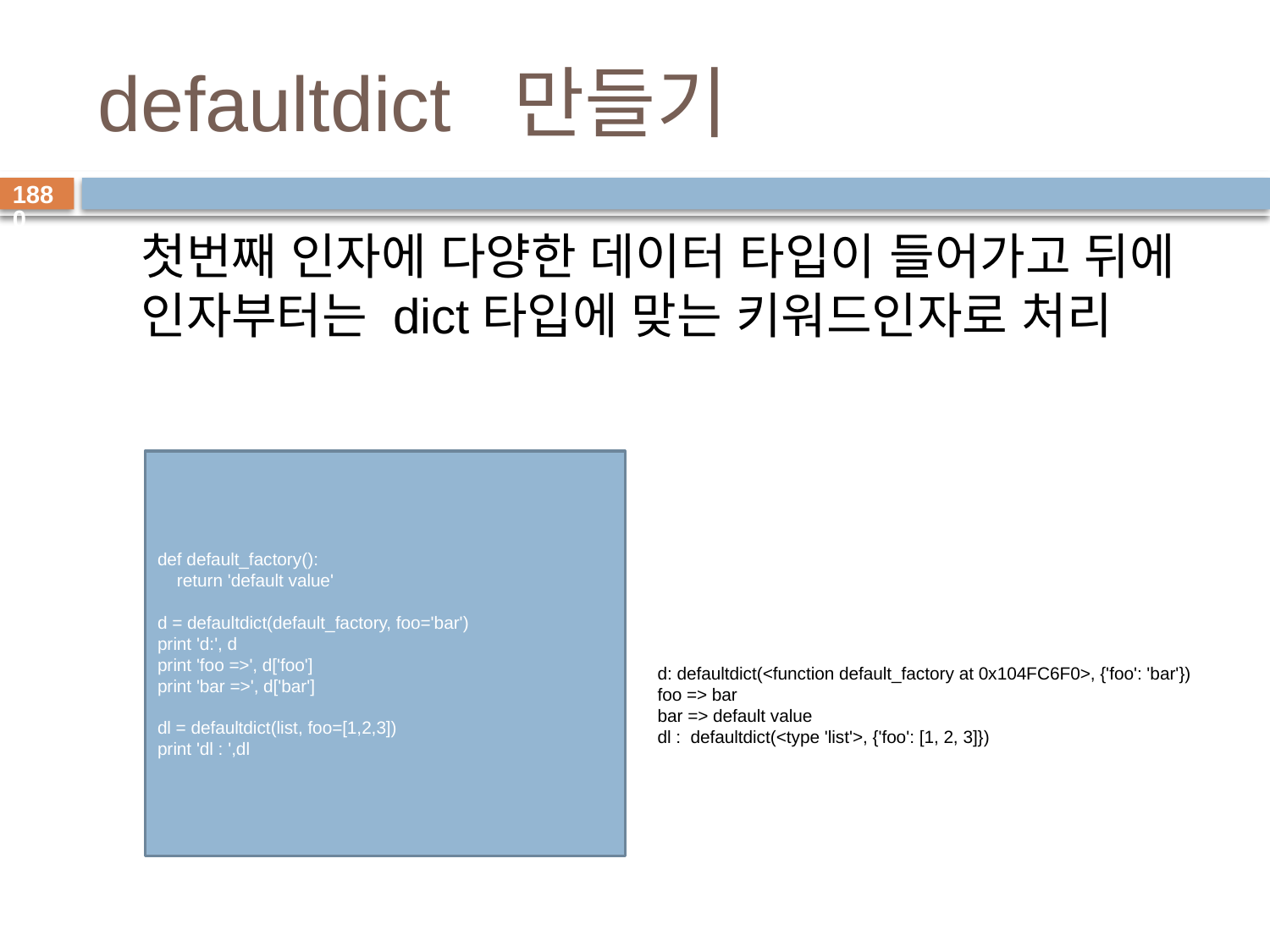

# defaultdict  만들기
1880
첫번째 인자에 다양한 데이터 타입이 들어가고 뒤에 인자부터는 dict타입에 맞는 키워드인자로 처리
def default_factory():
    return 'default value'

d = defaultdict(default_factory, foo='bar')
print 'd:', d
print 'foo =>', d['foo']
print 'bar =>', d['bar']

dl = defaultdict(list, foo=[1,2,3])
print 'dl : ',dl
d: defaultdict(<function default_factory at 0x104FC6F0>, {'foo': 'bar'})
foo => bar
bar => default value
dl :  defaultdict(<type 'list'>, {'foo': [1, 2, 3]})